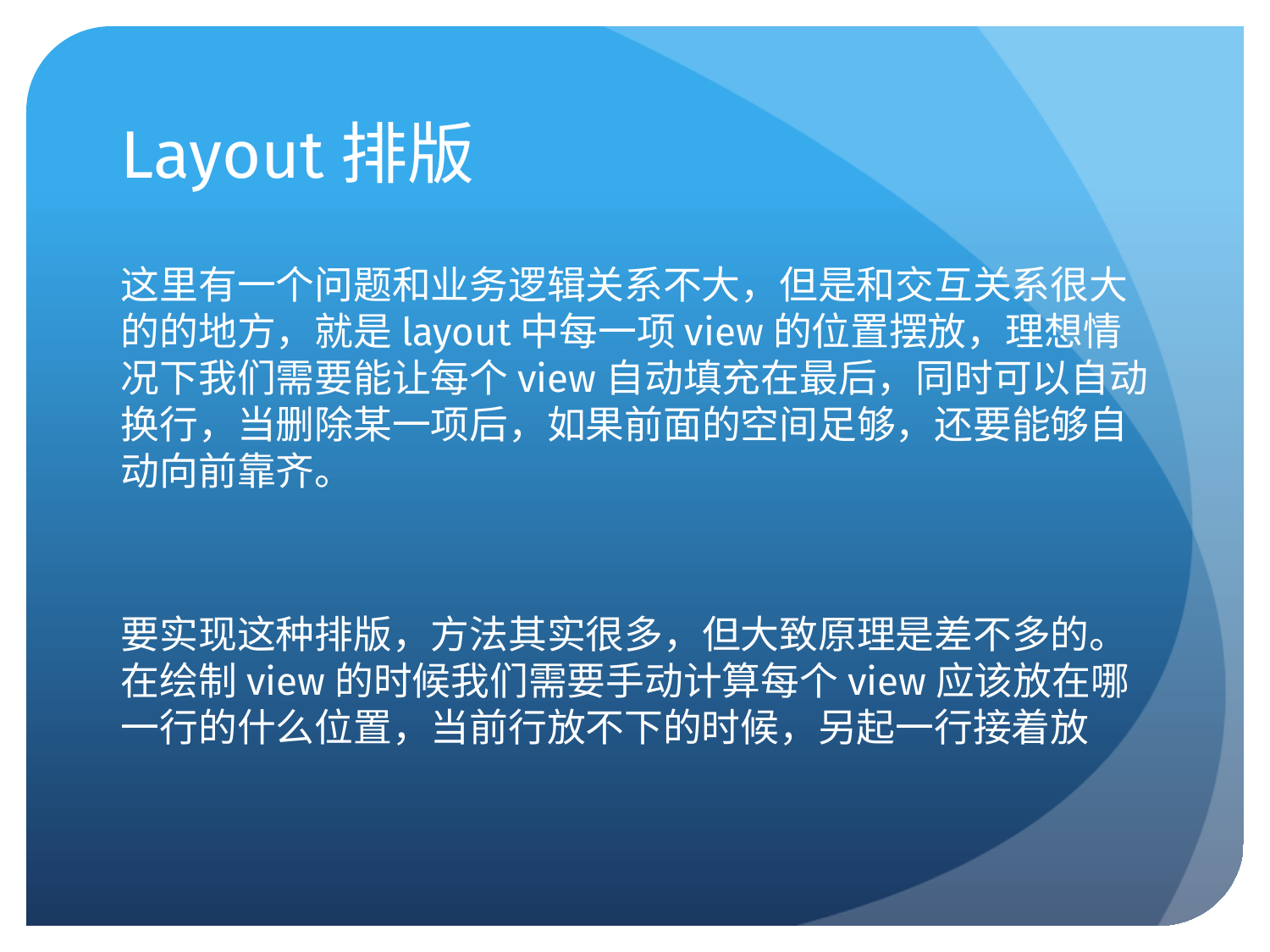

# Layout排版
这里有一个问题和业务逻辑关系不大，但是和交互关系很大的的地方，就是layout中每一项view的位置摆放，理想情况下我们需要能让每个view自动填充在最后，同时可以自动换行，当删除某一项后，如果前面的空间足够，还要能够自动向前靠齐。

要实现这种排版，方法其实很多，但大致原理是差不多的。在绘制view的时候我们需要手动计算每个view应该放在哪一行的什么位置，当前行放不下的时候，另起一行接着放